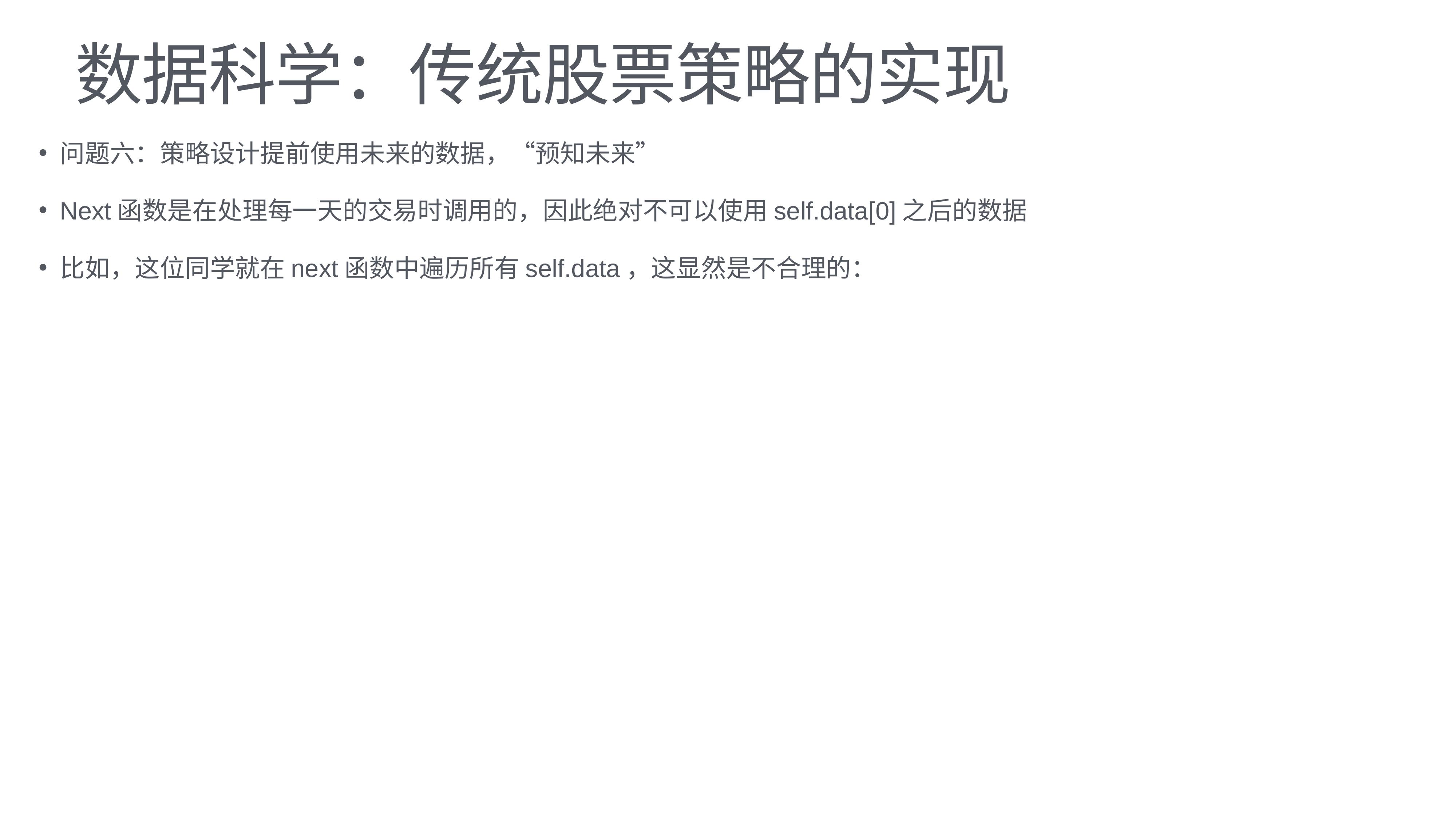

# 数据科学：传统股票策略的实现
问题六：策略设计提前使用未来的数据，“预知未来”
Next函数是在处理每一天的交易时调用的，因此绝对不可以使用self.data[0]之后的数据
比如，这位同学就在next函数中遍历所有self.data，这显然是不合理的：